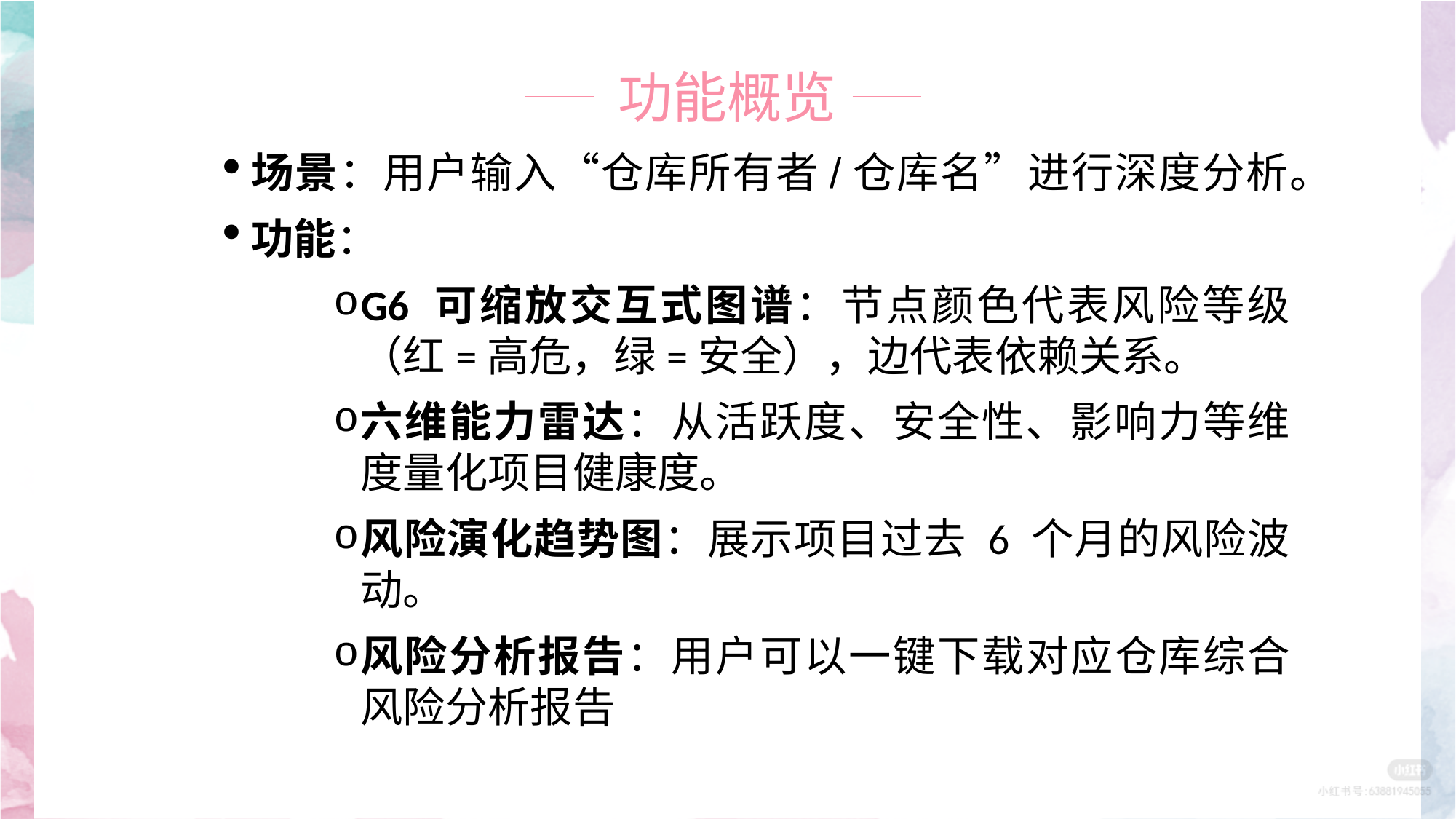

功能概览
场景：用户输入“仓库所有者/仓库名”进行深度分析。
功能：
G6 可缩放交互式图谱：节点颜色代表风险等级（红=高危，绿=安全），边代表依赖关系。
六维能力雷达：从活跃度、安全性、影响力等维度量化项目健康度。
风险演化趋势图：展示项目过去 6 个月的风险波动。
风险分析报告：用户可以一键下载对应仓库综合风险分析报告